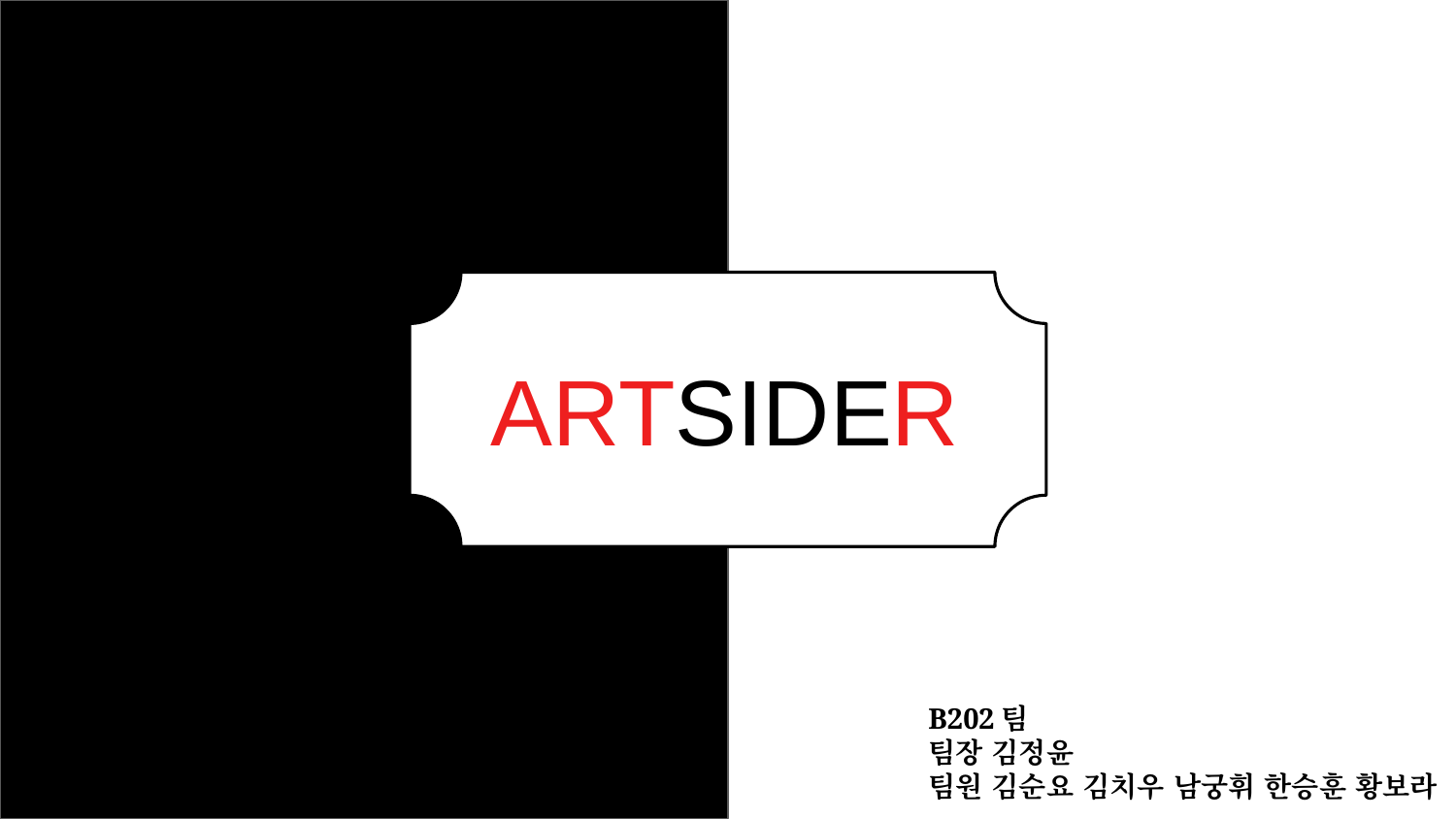

ARTSIDER
B202팀
팀장 김정윤
팀원 김순요 김치우 남궁휘 한승훈 황보라